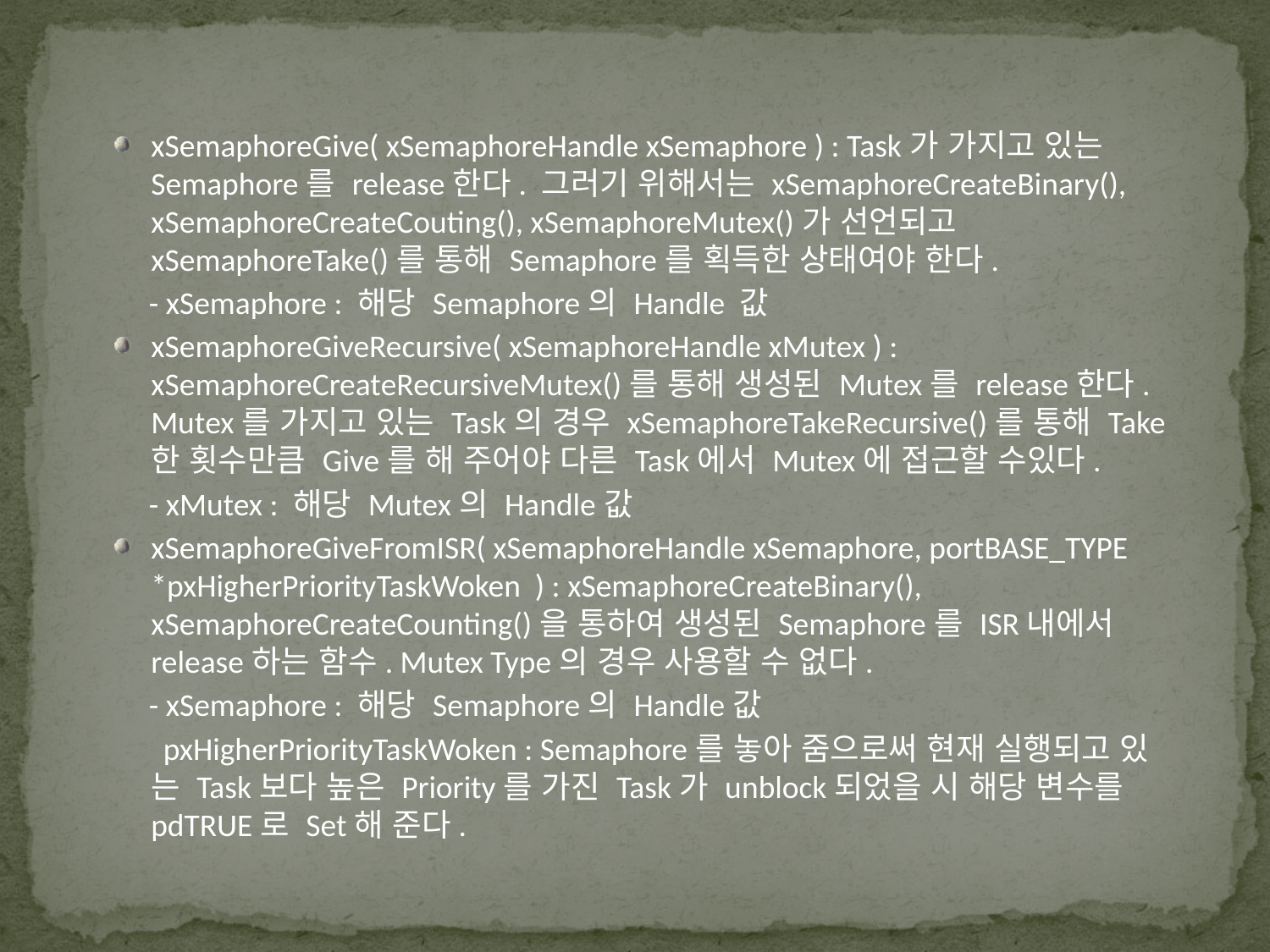

xSemaphoreGive( xSemaphoreHandle xSemaphore ) : Task가 가지고 있는 	Semaphore를 release한다. 그러기 위해서는 xSemaphoreCreateBinary(), 	xSemaphoreCreateCouting(), xSemaphoreMutex()가 선언되고 	xSemaphoreTake()를 통해 Semaphore를 획득한 상태여야 한다.
     - xSemaphore : 해당 Semaphore의 Handle 값
xSemaphoreGiveRecursive( xSemaphoreHandle xMutex ) : 	xSemaphoreCreateRecursiveMutex()를 통해 생성된 Mutex를 release한다. 	Mutex를 가지고 있는 Task의 경우 xSemaphoreTakeRecursive()를 통해 Take	한 횟수만큼 Give를 해 주어야 다른 Task에서 Mutex에 접근할 수있다.
     - xMutex : 해당 Mutex의 Handle값
xSemaphoreGiveFromISR( xSemaphoreHandle xSemaphore, portBASE_TYPE *pxHigherPriorityTaskWoken  ) : xSemaphoreCreateBinary(), 	xSemaphoreCreateCounting()을 통하여 생성된 Semaphore를 ISR내에서 	release하는 함수. Mutex Type의 경우 사용할 수 없다.
     - xSemaphore : 해당 Semaphore의 Handle값
       pxHigherPriorityTaskWoken : Semaphore를 놓아 줌으로써 현재 실행되고 있	는 Task보다 높은 Priority를 가진 Task가 unblock되었을 시 해당 변수를 	pdTRUE로 Set해 준다.